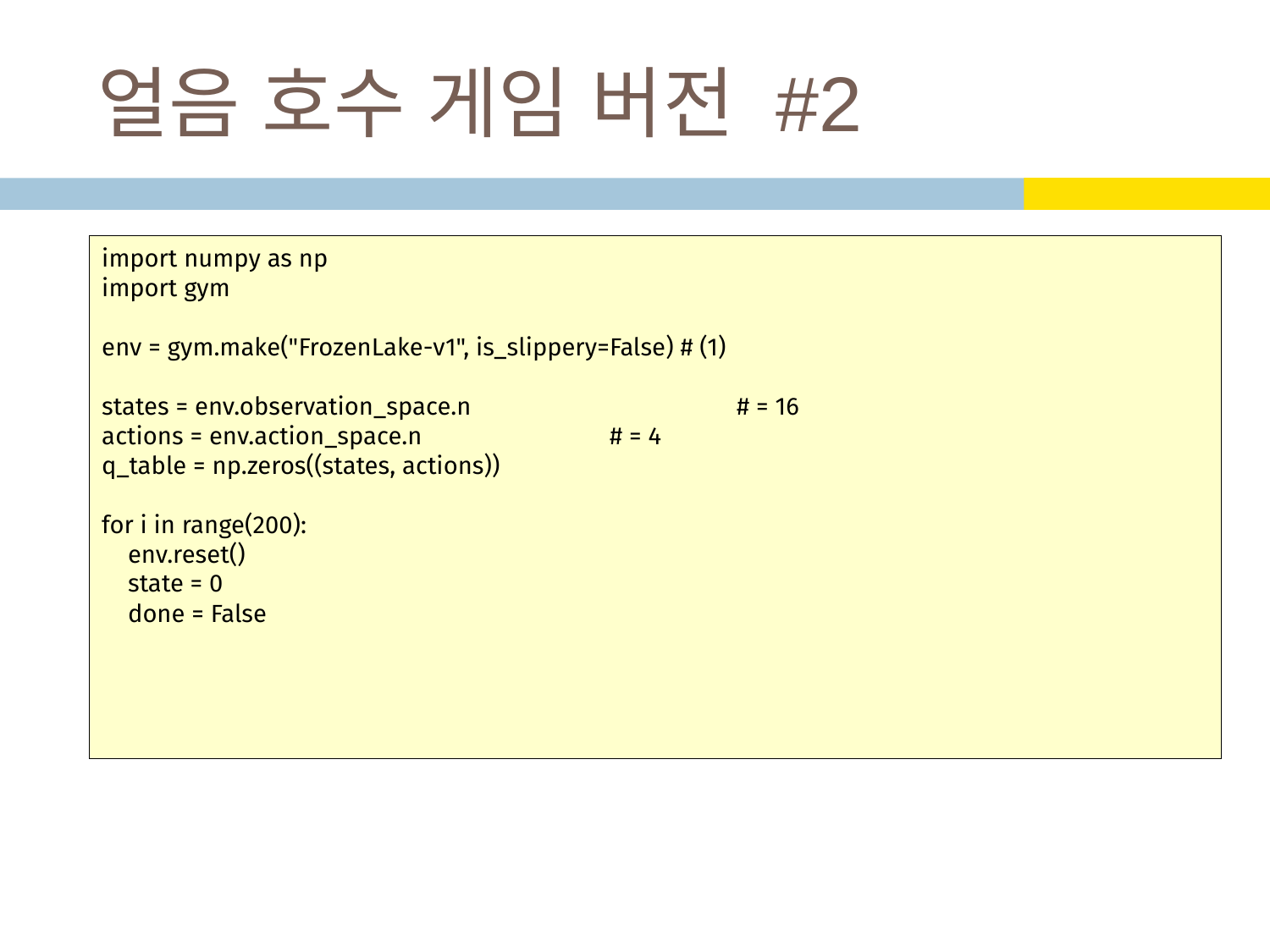

# 얼음 호수 게임 버전 #2
import numpy as np
import gym

env = gym.make("FrozenLake-v1", is_slippery=False) # (1)

states = env.observation_space.n  		# = 16
actions = env.action_space.n      		# = 4
q_table = np.zeros((states, actions))

for i in range(200):
    env.reset()
    state = 0
    done = False